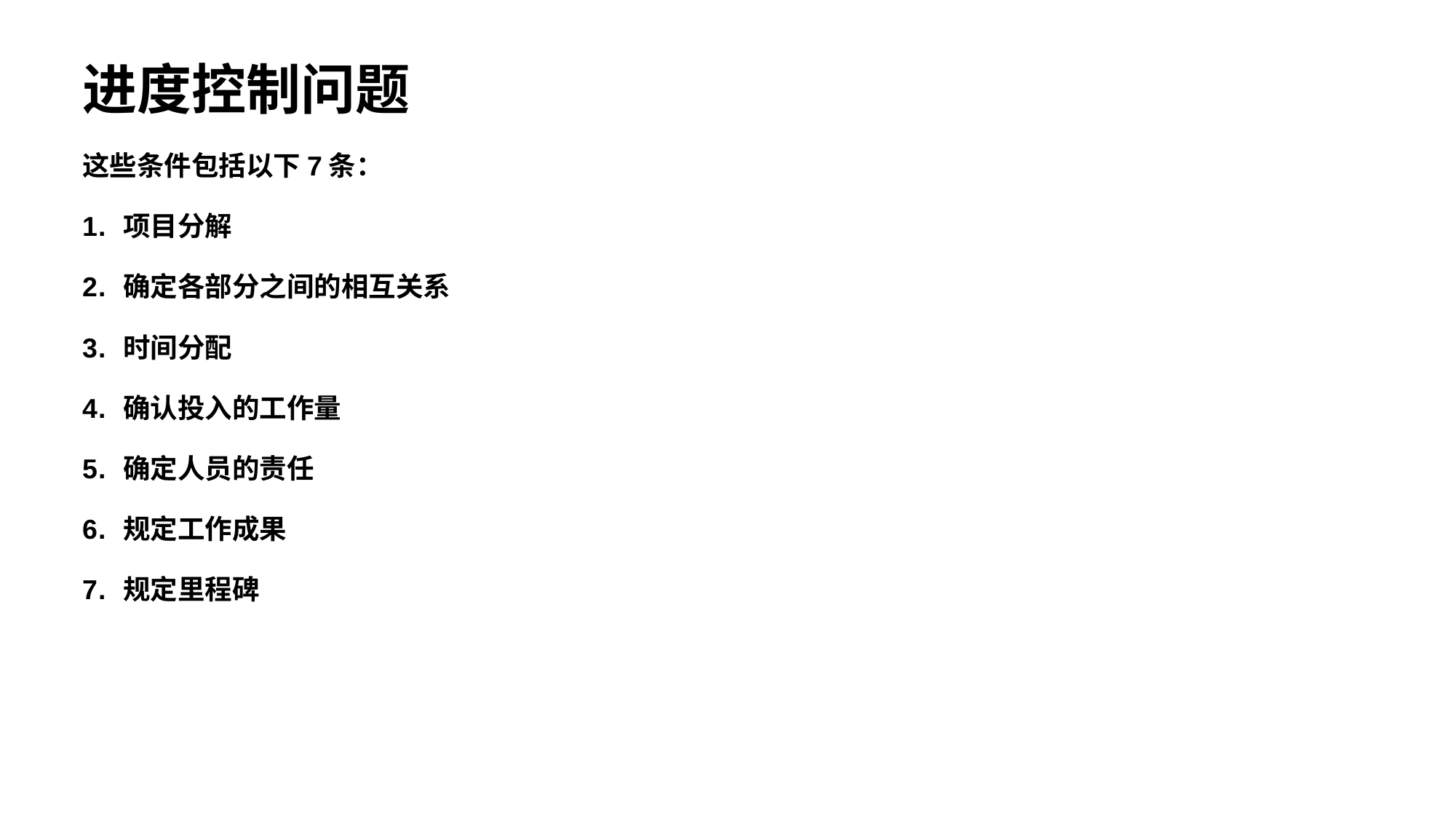

进度控制问题
这些条件包括以下7条：
项目分解
确定各部分之间的相互关系
时间分配
确认投入的工作量
确定人员的责任
规定工作成果
规定里程碑